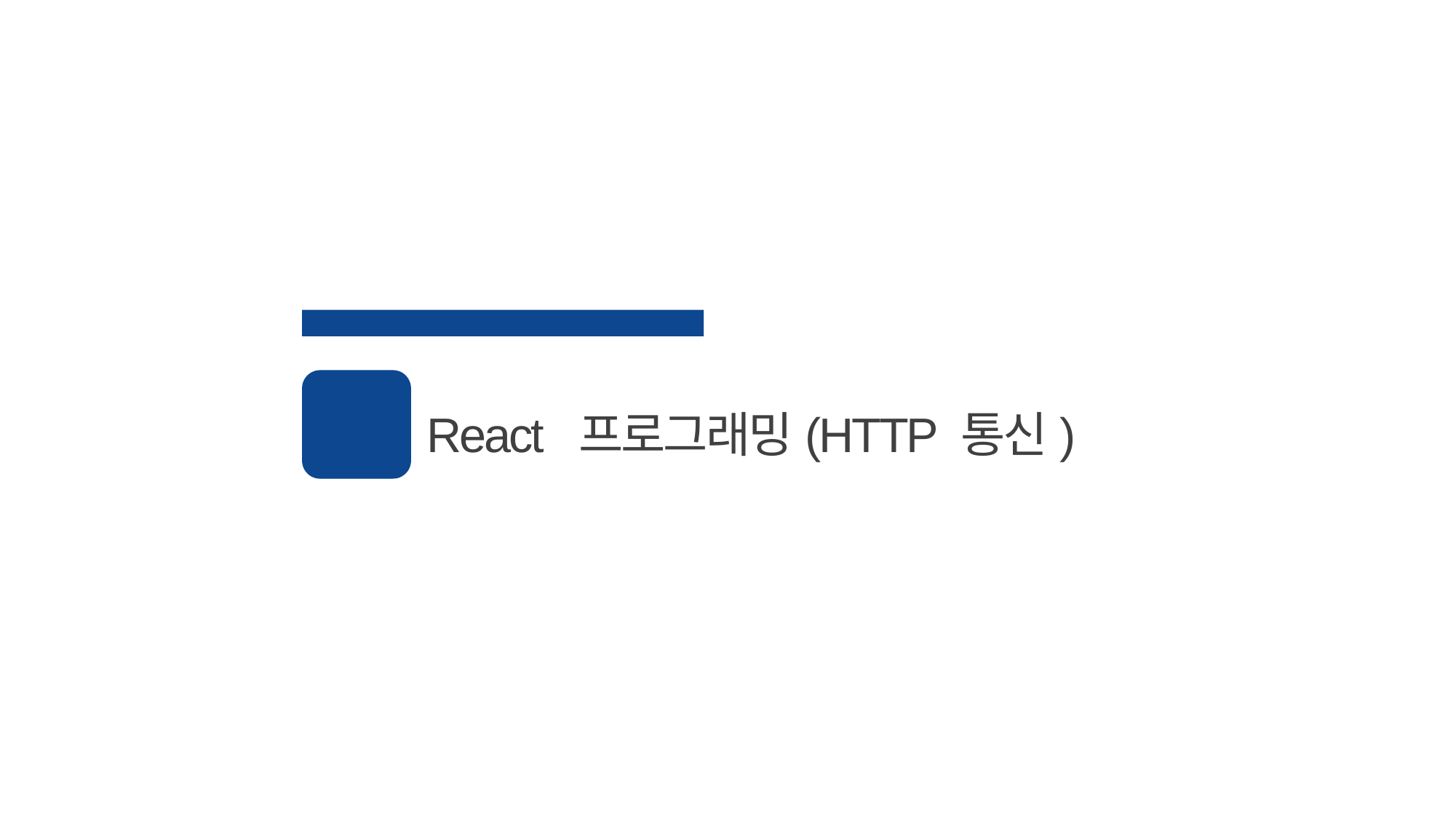

2023 프로젝트 제작 과정
React  프로그래밍(HTTP 통신)